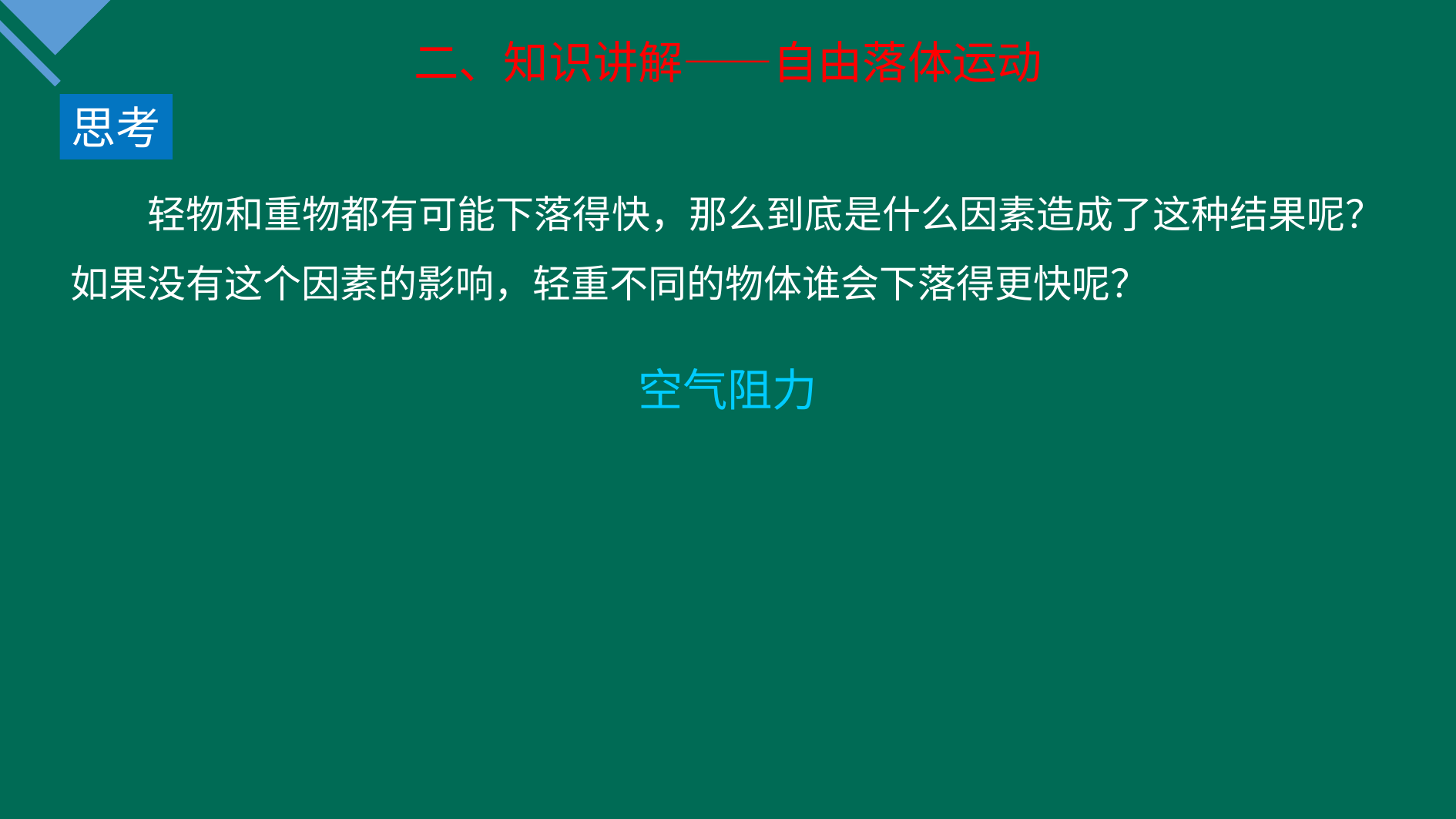

二、知识讲解——自由落体运动
思考
　　轻物和重物都有可能下落得快，那么到底是什么因素造成了这种结果呢？如果没有这个因素的影响，轻重不同的物体谁会下落得更快呢？
空气阻力